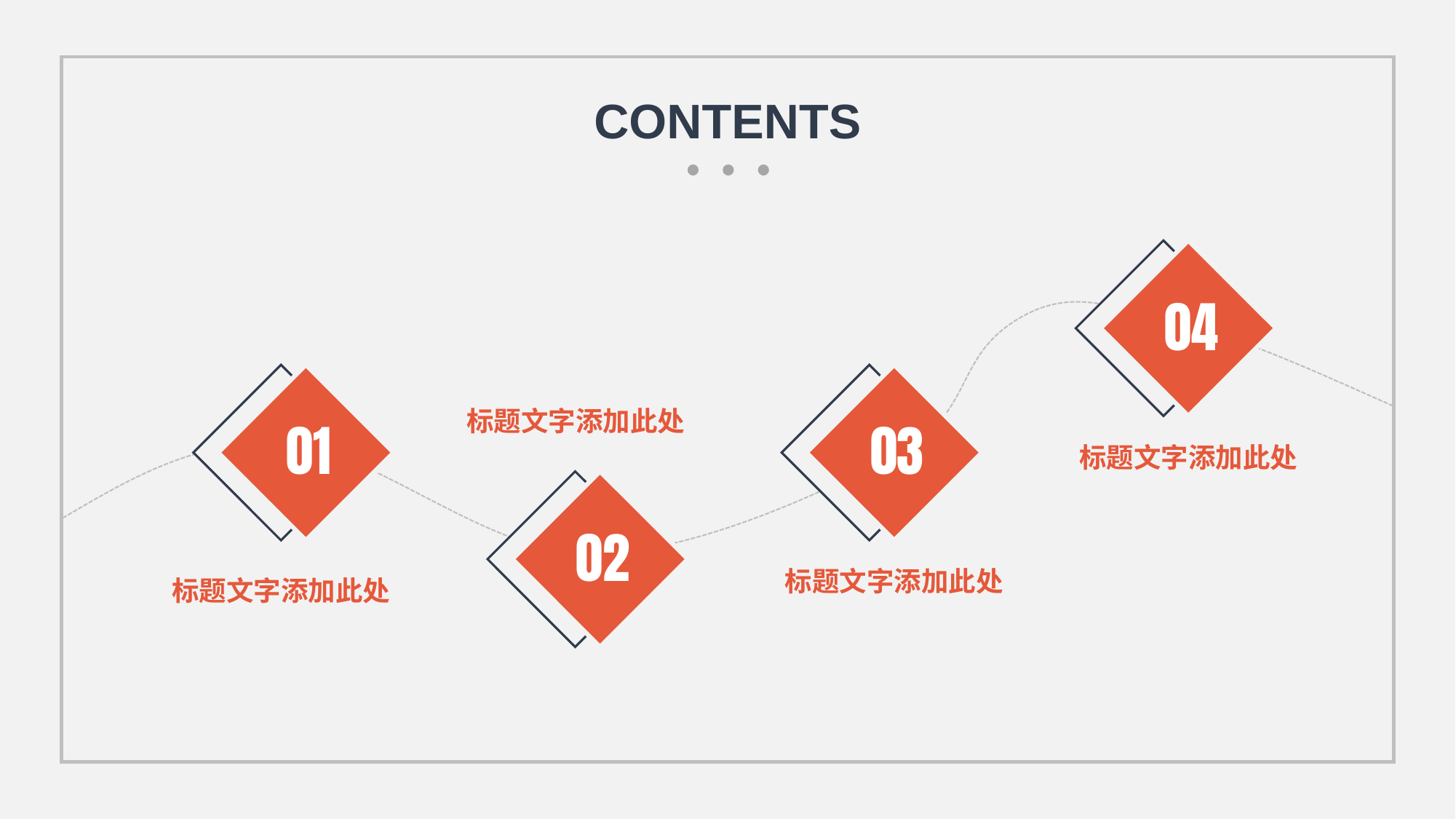

CONTENTS

04

03

01
标题文字添加此处
标题文字添加此处

02
标题文字添加此处
标题文字添加此处